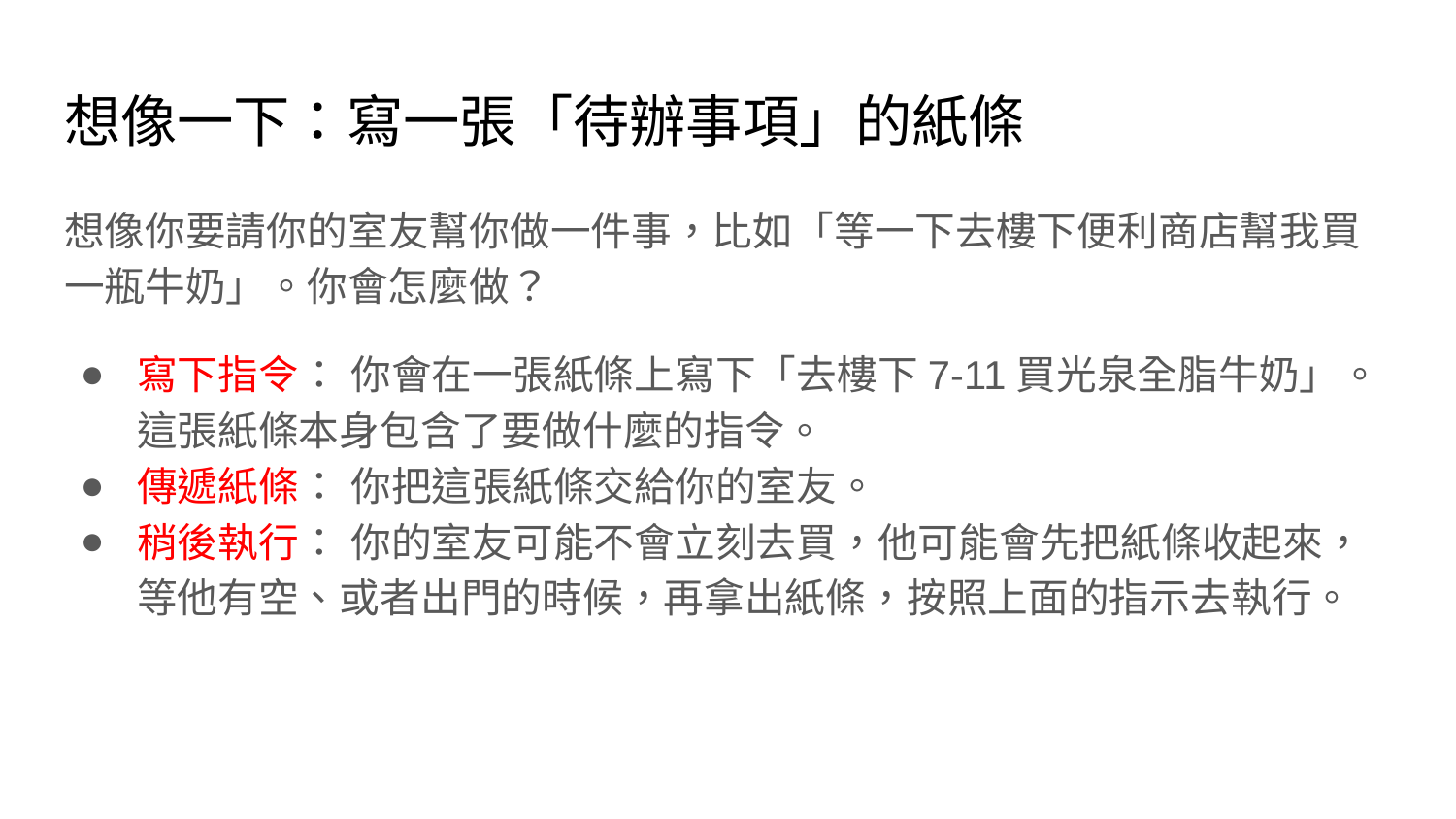

# 想像一下：寫一張「待辦事項」的紙條
想像你要請你的室友幫你做一件事，比如「等一下去樓下便利商店幫我買一瓶牛奶」。你會怎麼做？
寫下指令： 你會在一張紙條上寫下「去樓下7-11買光泉全脂牛奶」。這張紙條本身包含了要做什麼的指令。
傳遞紙條： 你把這張紙條交給你的室友。
稍後執行： 你的室友可能不會立刻去買，他可能會先把紙條收起來，等他有空、或者出門的時候，再拿出紙條，按照上面的指示去執行。